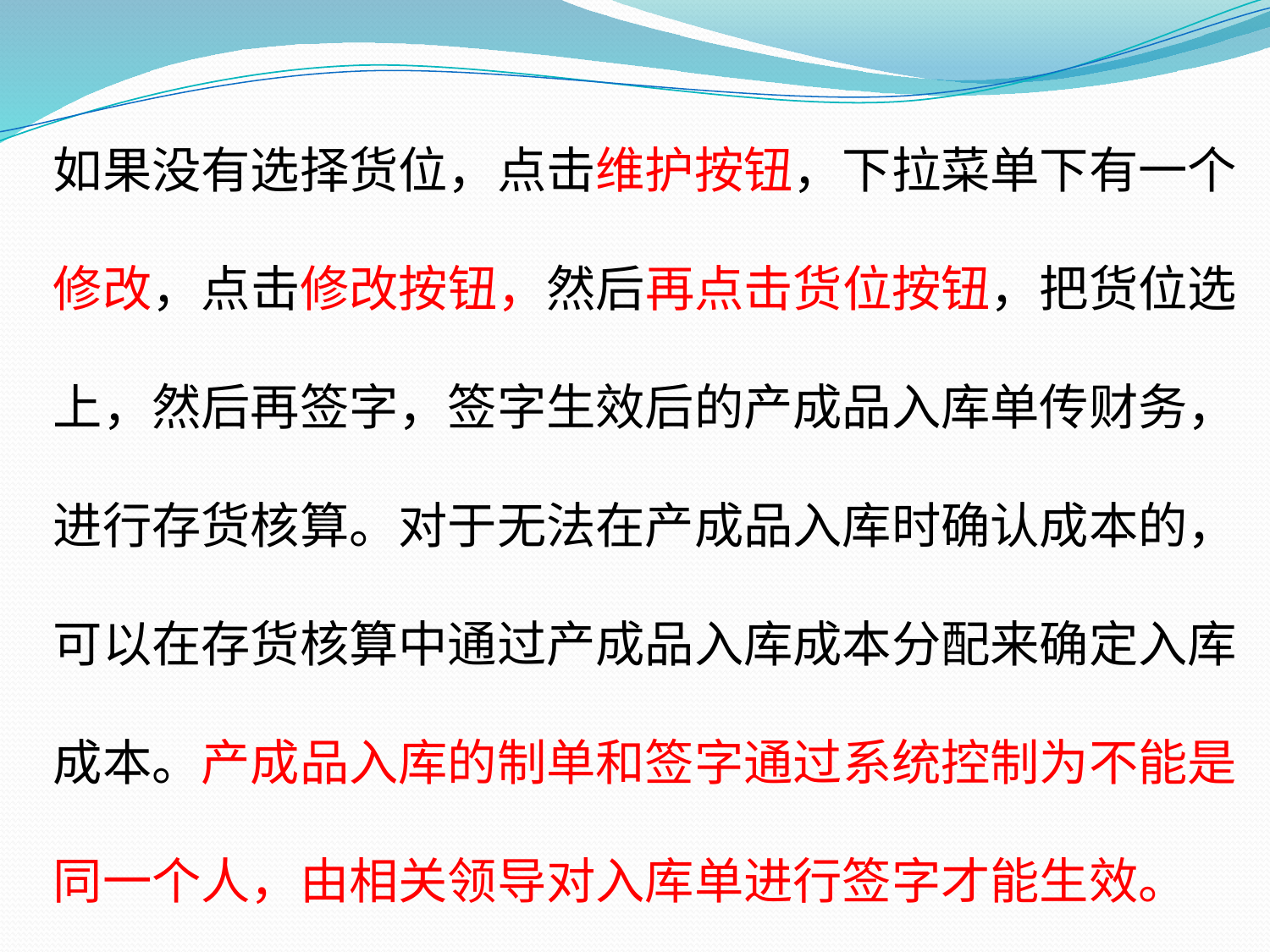

如果没有选择货位，点击维护按钮，下拉菜单下有一个

修改，点击修改按钮，然后再点击货位按钮，把货位选

上，然后再签字，签字生效后的产成品入库单传财务，

进行存货核算。对于无法在产成品入库时确认成本的，

可以在存货核算中通过产成品入库成本分配来确定入库

成本。产成品入库的制单和签字通过系统控制为不能是

同一个人，由相关领导对入库单进行签字才能生效。